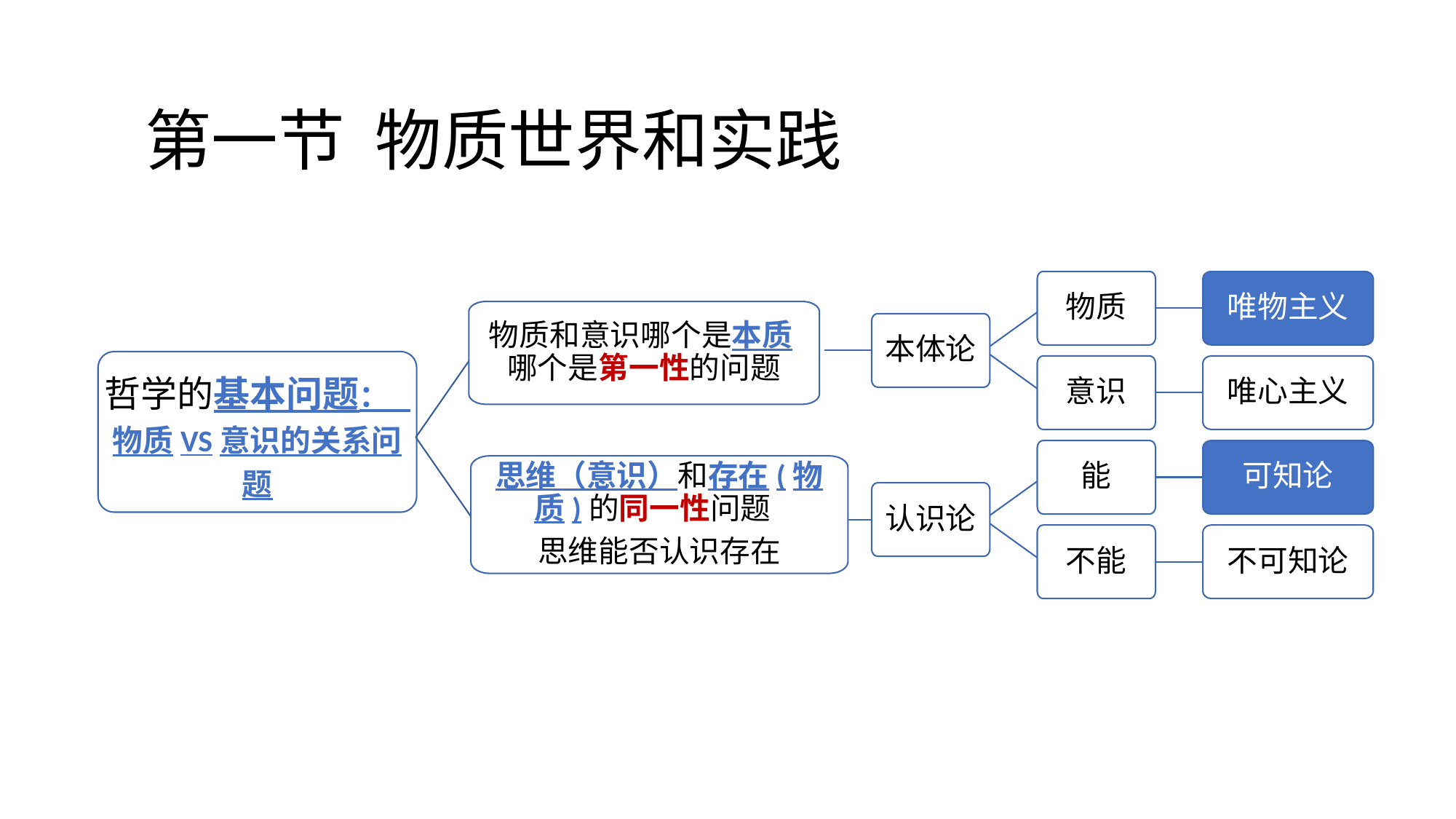

第一节  物质世界和实践
物质
唯物主义

物质和意识哪个是本质  哪个是第一性的问题

本体论

哲学的基本问题：
物质VS意识的关系问题
意识
唯心主义

思维（意识）和存在(物质)的同一性问题
思维能否认识存在

能
可知论

认识论

不能
不可知论

121